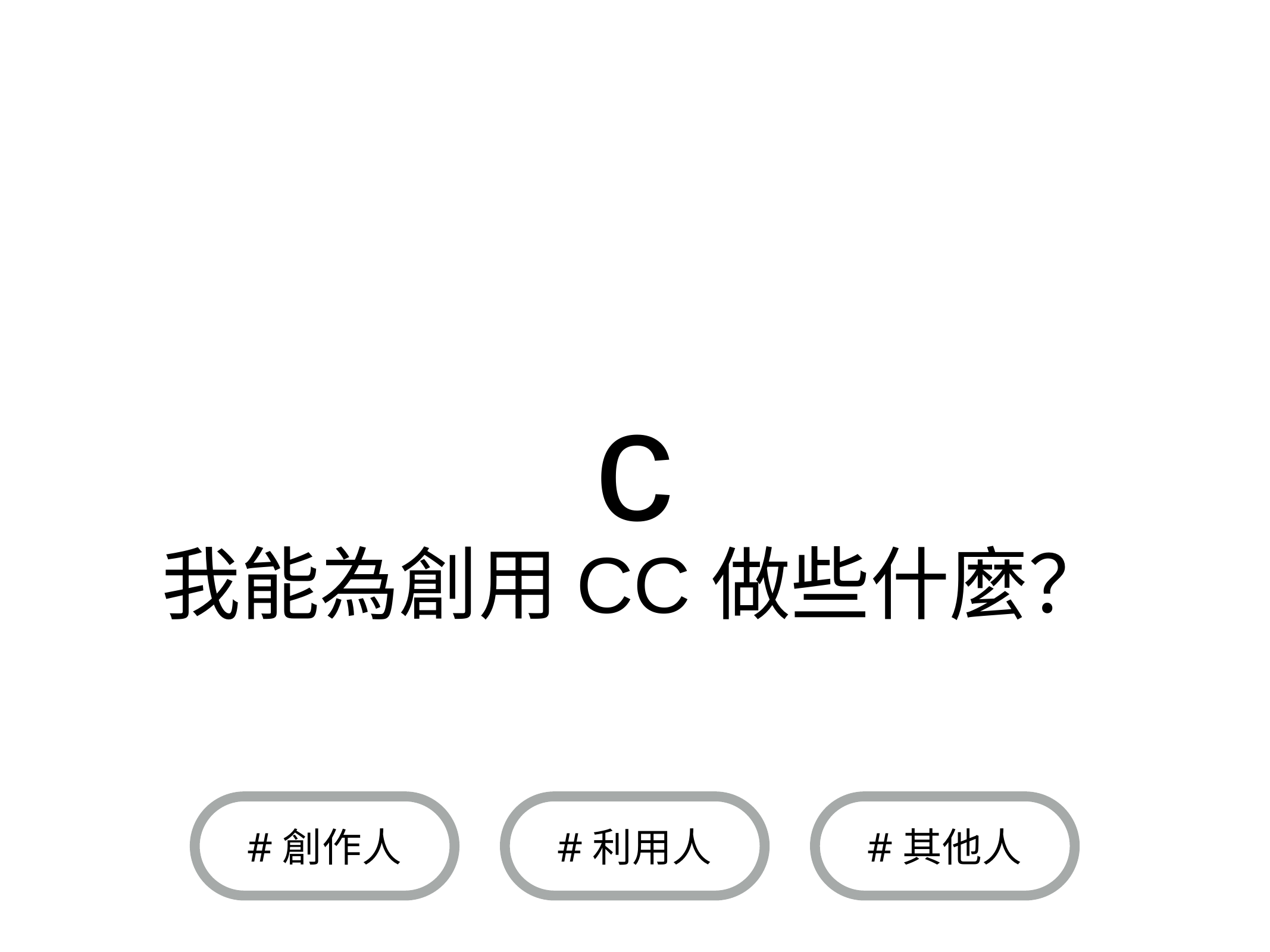

# c
我能為創用 CC 做些什麼？
#創作人
#利用人
#其他人